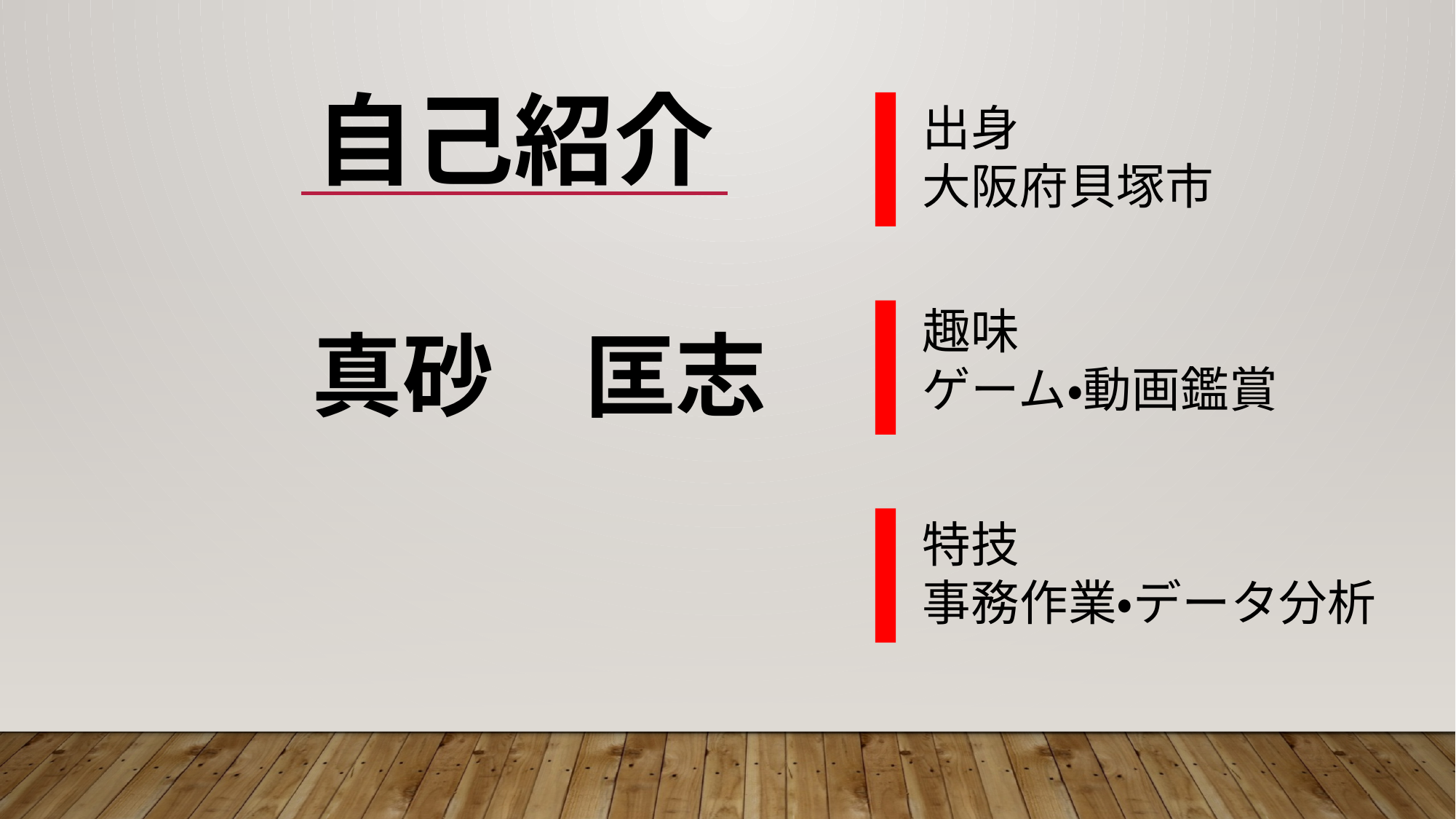

自己紹介

出身
大阪府貝塚市
趣味
ゲーム・動画鑑賞

真砂　匡志

特技
事務作業・データ分析